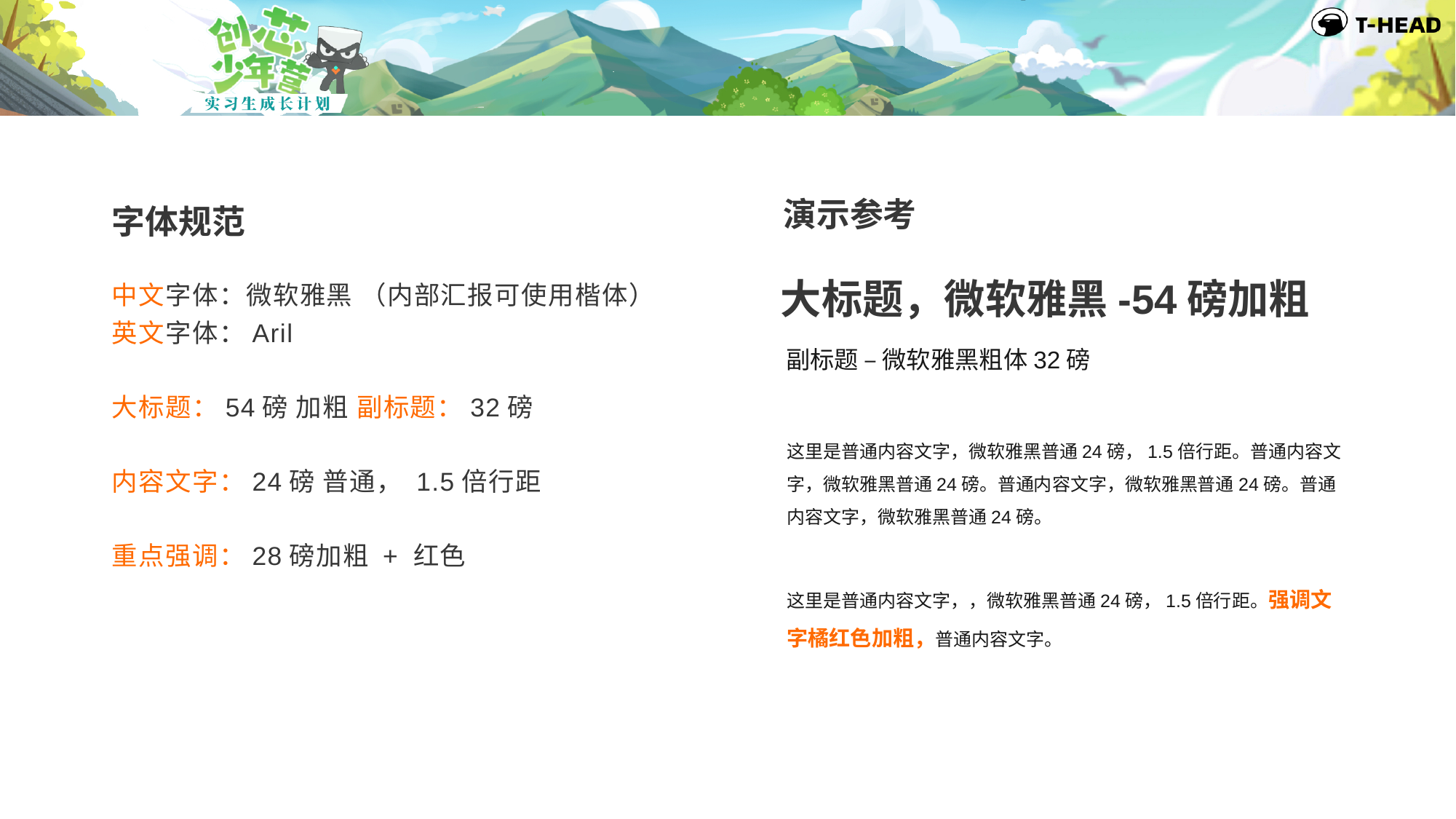

演示参考
字体规范
中文字体：微软雅黑 （内部汇报可使用楷体）
英文字体：Aril

大标题：54磅 加粗 副标题：32磅

内容文字：24磅 普通， 1.5倍行距

重点强调：28磅加粗 + 红色
大标题，微软雅黑-54磅加粗
副标题 – 微软雅黑粗体32磅
这里是普通内容文字，微软雅黑普通24磅，1.5倍行距。普通内容文字，微软雅黑普通24磅。普通内容文字，微软雅黑普通24磅。普通内容文字，微软雅黑普通24磅。
这里是普通内容文字，，微软雅黑普通24磅，1.5倍行距。强调文字橘红色加粗，普通内容文字。